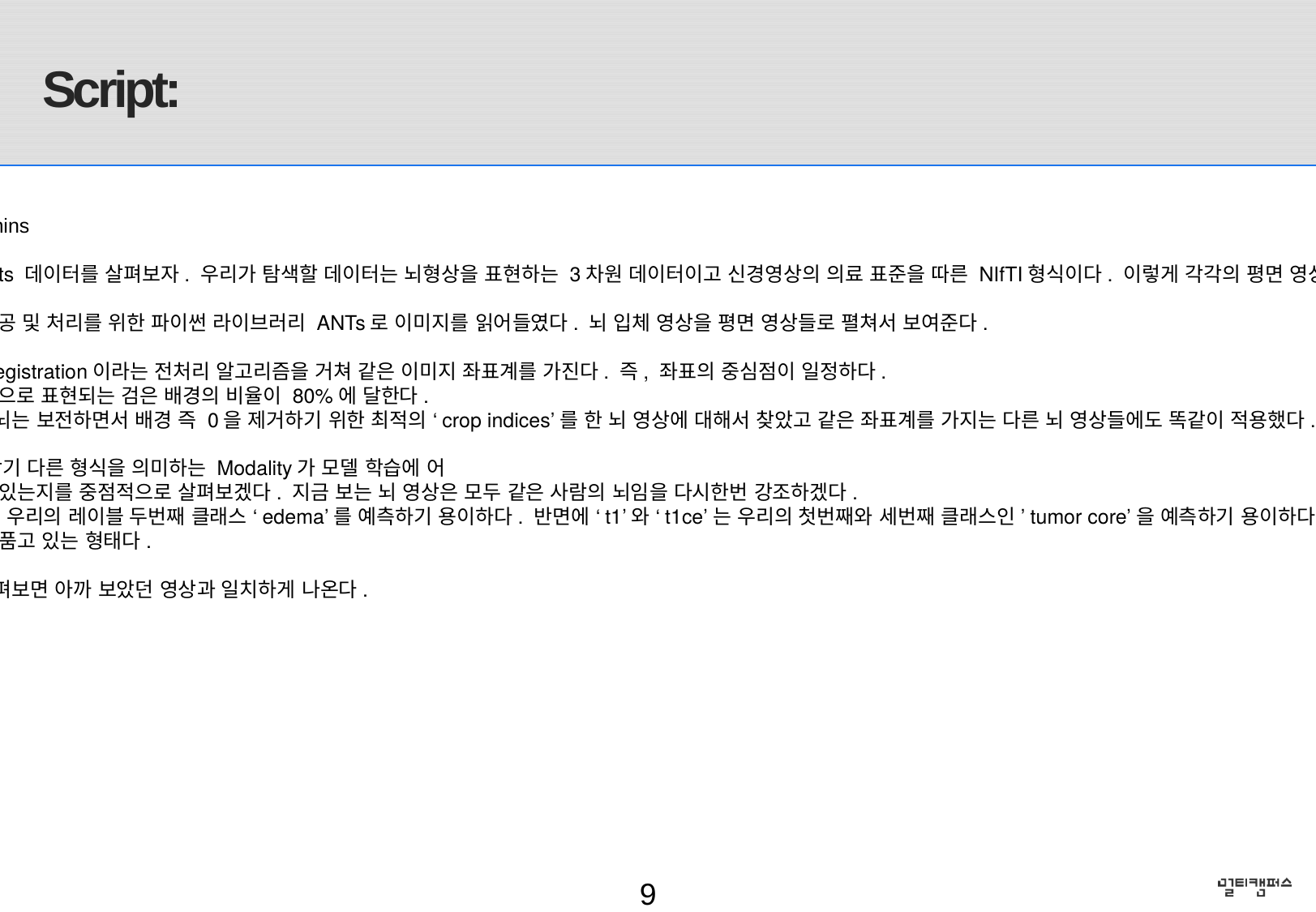

# Script:
예상 소요 시간: 5 mins

그럼 이제 같이 Brats 데이터를 살펴보자. 우리가 탐색할 데이터는 뇌형상을 표현하는 3차원 데이터이고 신경영상의 의료 표준을 따른 NIfTI형식이다. 이렇게 각각의 평면 영상이 합쳐져서 입체 영상이 된다.

MRI영상 데이터 가공 및 처리를 위한 파이썬 라이브러리 ANTs로 이미지를 읽어들였다. 뇌 입체 영상을 평면 영상들로 펼쳐서 보여준다.

각각의 이미지는 Registration이라는 전처리 알고리즘을 거쳐 같은 이미지 좌표계를 가진다. 즉, 좌표의 중심점이 일정하다.
또 한가지, 숫자 0으로 표현되는 검은 배경의 비율이 80%에 달한다.
우리는 최대한으로 뇌는 보전하면서 배경 즉 0을 제거하기 위한 최적의 ‘crop indices’를 한 뇌 영상에 대해서 찾았고 같은 좌표계를 가지는 다른 뇌 영상들에도 똑같이 적용했다.

이제 MRI영상의 각기 다른 형식을 의미하는 Modality가 모델 학습에 어
떤 실질적인 관련이 있는지를 중점적으로 살펴보겠다. 지금 보는 뇌 영상은 모두 같은 사람의 뇌임을 다시한번 강조하겠다.
‘flair’와 ‘t2’를 보고 우리의 레이블 두번째 클래스 ‘edema’를 예측하기 용이하다. 반면에 ‘t1’와 ‘t1ce’는 우리의 첫번째와 세번째 클래스인 ’tumor core’을 예측하기 용이하다. 모든 레이블이 합쳐지면 이런 모습이 된다.
하나가 다른 하나를 품고 있는 형태다.

레이블 분포도를 살펴보면 아까 보았던 영상과 일치하게 나온다.
9